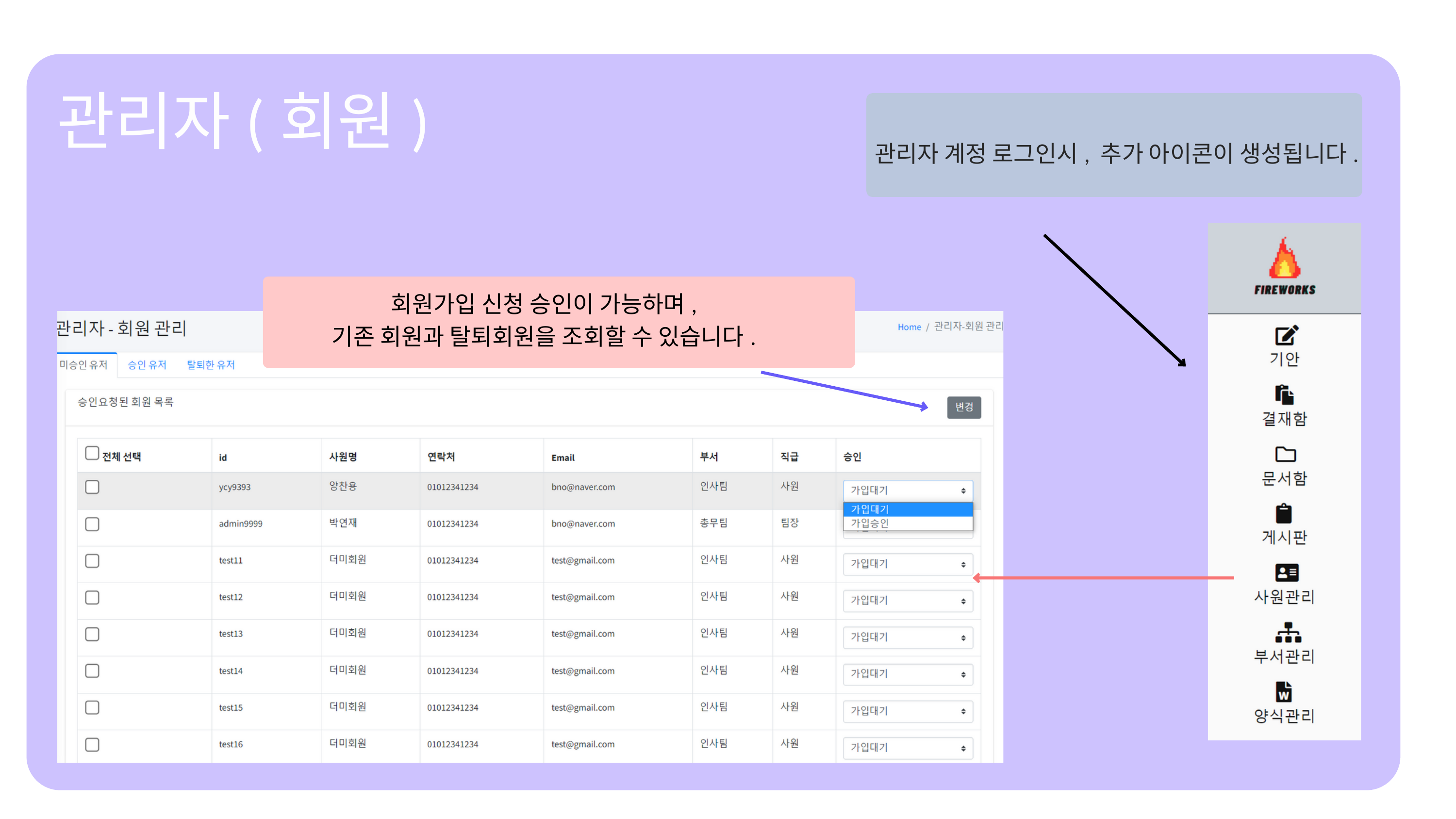

관리자 계정 로그인시, 추가 아이콘이 생성됩니다.
관리자(회원)

회원가입 신청 승인이 가능하며,
기존 회원과 탈퇴회원을 조회할 수 있습니다.